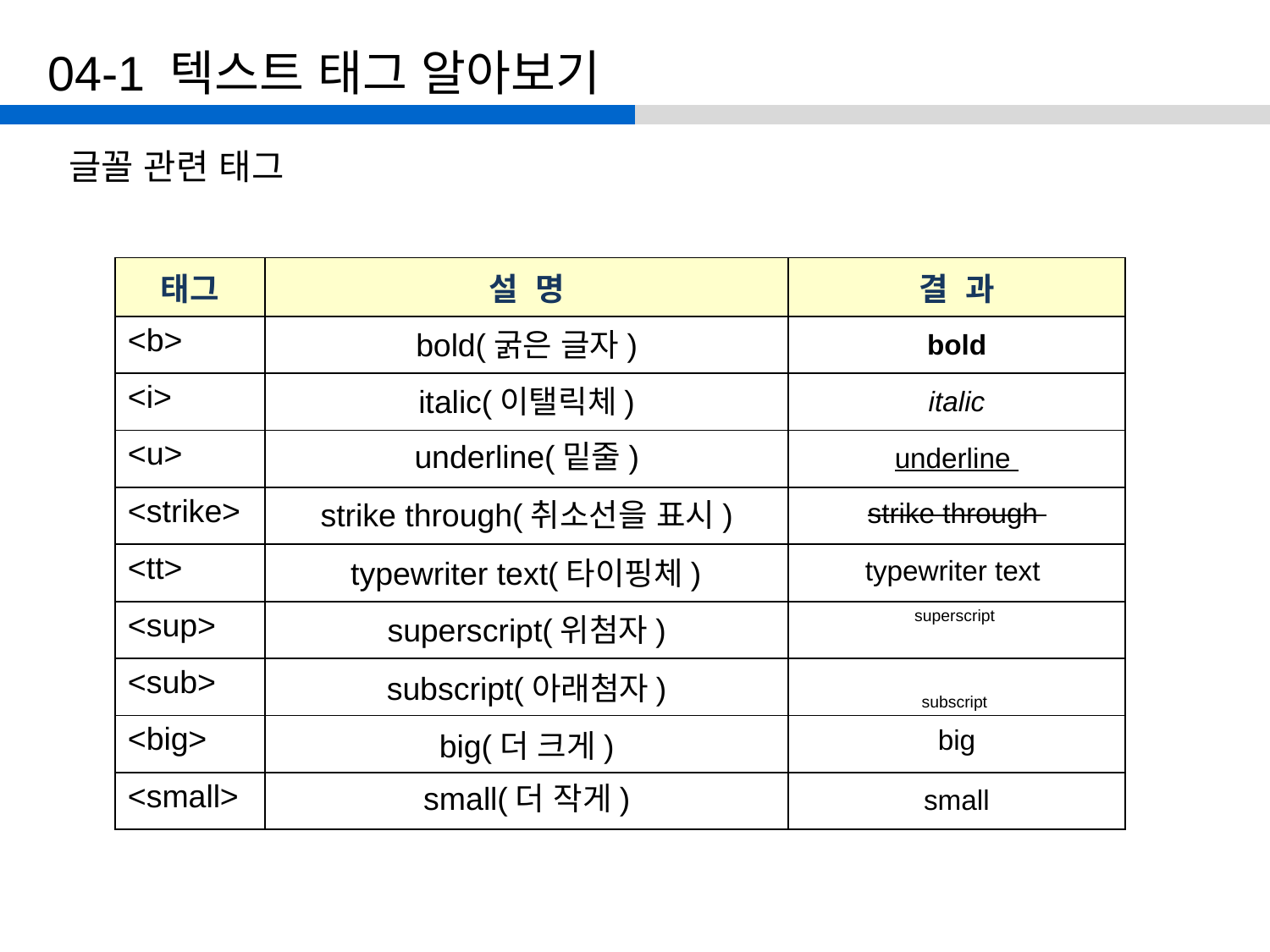

# 04-1 텍스트 태그 알아보기
글꼴 관련 태그
| 태그 | 설 명 | 결 과 |
| --- | --- | --- |
| <b> |  |  |
| <i> |  |  |
| <u> |  |  |
| <strike> |  |  |
| <tt> |  |  |
| <sup> |  |  |
| <sub> |  |  |
| <big> |  |  |
| <small> |  |  |
bold(굵은 글자)
bold
italic(이탤릭체)
italic

underline(밑줄)
underline

strike through(취소선을 표시)
strike through

typewriter text(타이핑체)
typewriter text

superscript(위첨자)
superscript

subscript(아래첨자)
subscript

big(더 크게)
big

small(더 작게)
small